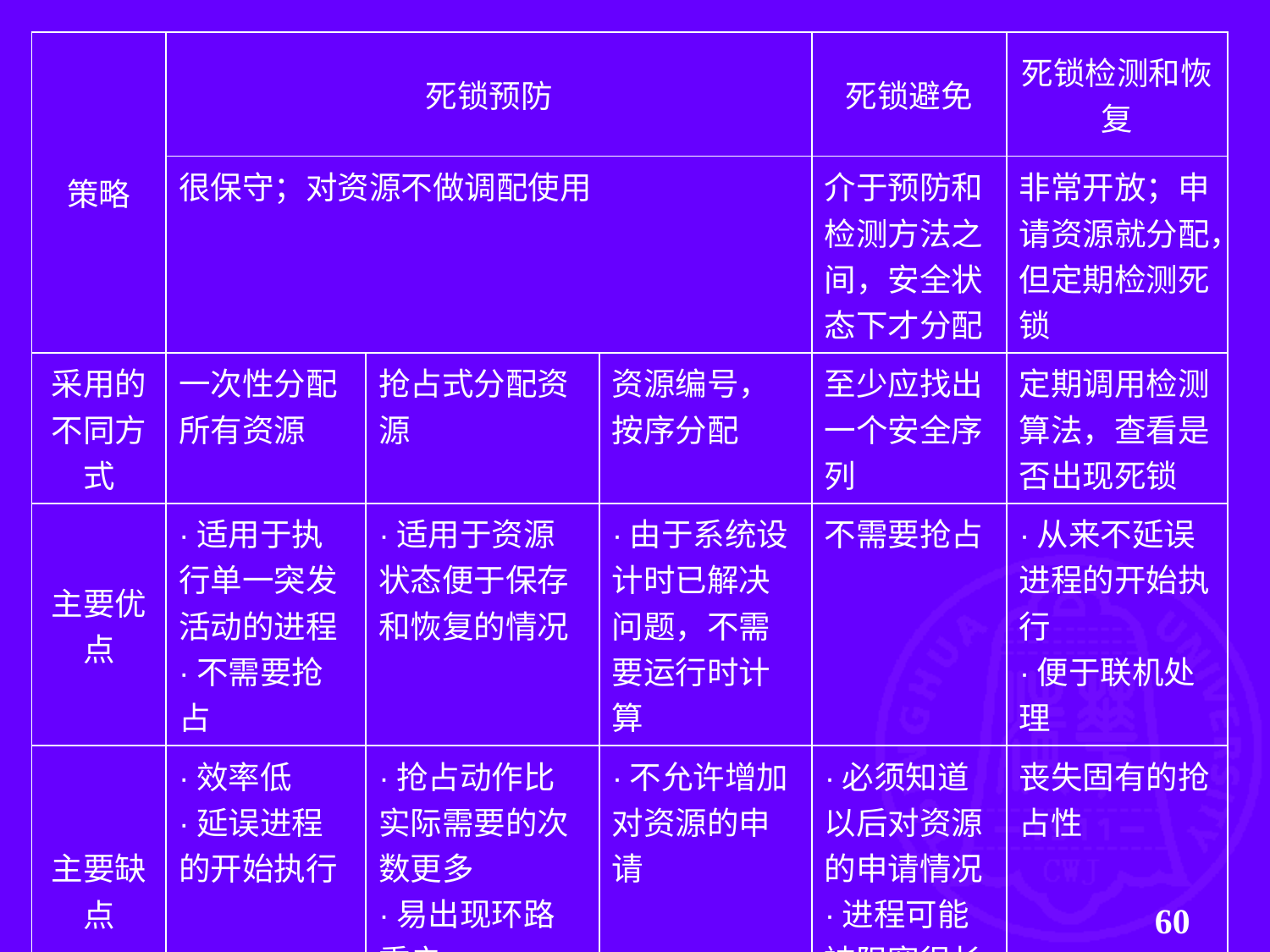

| 策略 | 死锁预防 |  |  | 死锁避免 | 死锁检测和恢复 |
| --- | --- | --- | --- | --- | --- |
|  | 很保守；对资源不做调配使用 |  |  | 介于预防和检测方法之间，安全状态下才分配 | 非常开放；申请资源就分配，但定期检测死锁 |
| 采用的不同方式 | 一次性分配所有资源 | 抢占式分配资源 | 资源编号，按序分配 | 至少应找出一个安全序列 | 定期调用检测算法，查看是否出现死锁 |
| 主要优点 | ·适用于执行单一突发活动的进程 ·不需要抢占 | ·适用于资源状态便于保存和恢复的情况 | ·由于系统设计时已解决问题，不需要运行时计算 | 不需要抢占 | ·从来不延误进程的开始执行 ·便于联机处理 |
| 主要缺点 | ·效率低 ·延误进程的开始执行 | ·抢占动作比实际需要的次数更多 ·易出现环路重启 | ·不允许增加对资源的申请 | ·必须知道以后对资源的申请情况 ·进程可能被阻塞很长时间 | 丧失固有的抢占性 |